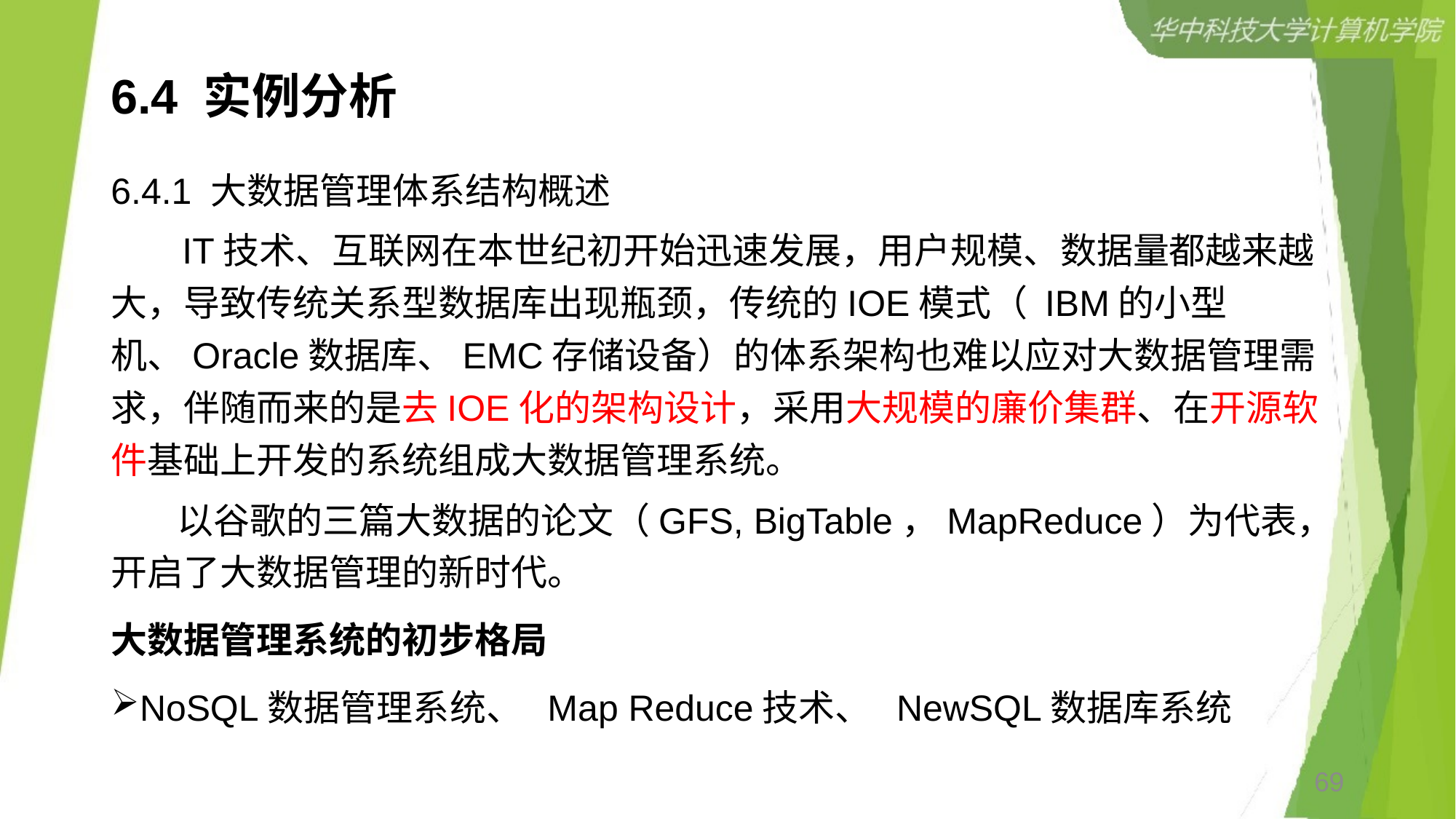

# 6.4 实例分析
6.4.1 大数据管理体系结构概述
       IT技术、互联网在本世纪初开始迅速发展，用户规模、数据量都越来越大，导致传统关系型数据库出现瓶颈，传统的IOE模式（ IBM的小型机、Oracle数据库、EMC存储设备）的体系架构也难以应对大数据管理需求，伴随而来的是去IOE化的架构设计，采用大规模的廉价集群、在开源软件基础上开发的系统组成大数据管理系统。
       以谷歌的三篇大数据的论文（GFS, BigTable，MapReduce）为代表，开启了大数据管理的新时代。
大数据管理系统的初步格局
NoSQL数据管理系统、  Map Reduce技术、  NewSQL数据库系统
69